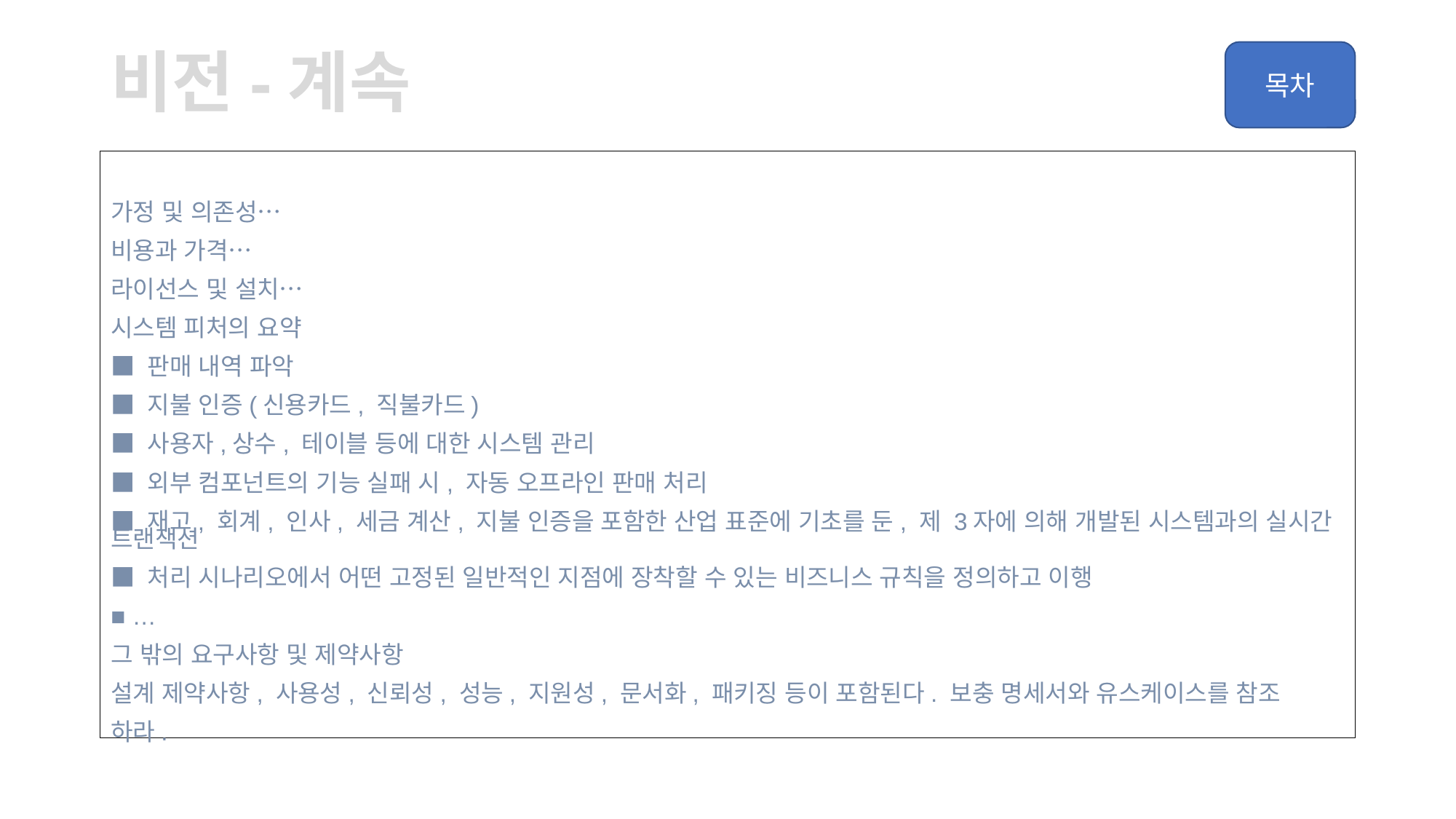

# 비전-계속

가정 및 의존성…
비용과 가격…
라이선스 및 설치…
시스템 피처의 요약
■ 판매 내역 파악
■ 지불 인증(신용카드, 직불카드)
■ 사용자,상수, 테이블 등에 대한 시스템 관리
■ 외부 컴포넌트의 기능 실패 시, 자동 오프라인 판매 처리
■ 재고, 회계, 인사, 세금 계산, 지불 인증을 포함한 산업 표준에 기초를 둔, 제 3자에 의해 개발된 시스템과의 실시간 트랜잭션
■ 처리 시나리오에서 어떤 고정된 일반적인 지점에 장착할 수 있는 비즈니스 규칙을 정의하고 이행
■ …
그 밖의 요구사항 및 제약사항
설계 제약사항, 사용성, 신뢰성, 성능, 지원성, 문서화, 패키징 등이 포함된다. 보충 명세서와 유스케이스를 참조
하라.